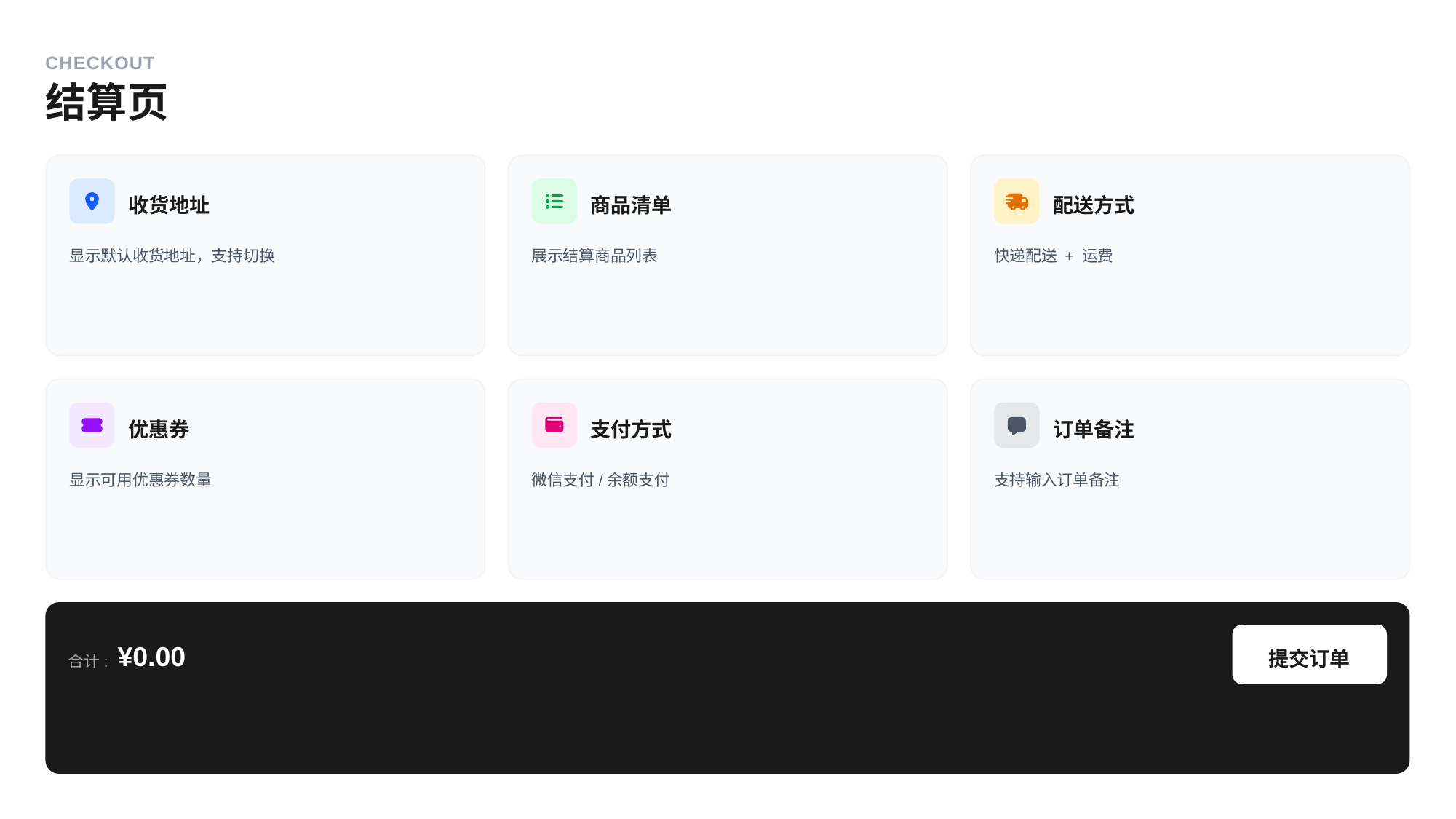

CHECKOUT
结算页

收货地址
商品清单
配送方式

显示默认收货地址，支持切换
展示结算商品列表
快递配送 + 运费

优惠券
支付方式
订单备注

显示可用优惠券数量
微信支付/余额支付
支持输入订单备注

提交订单

¥0.00
合计: